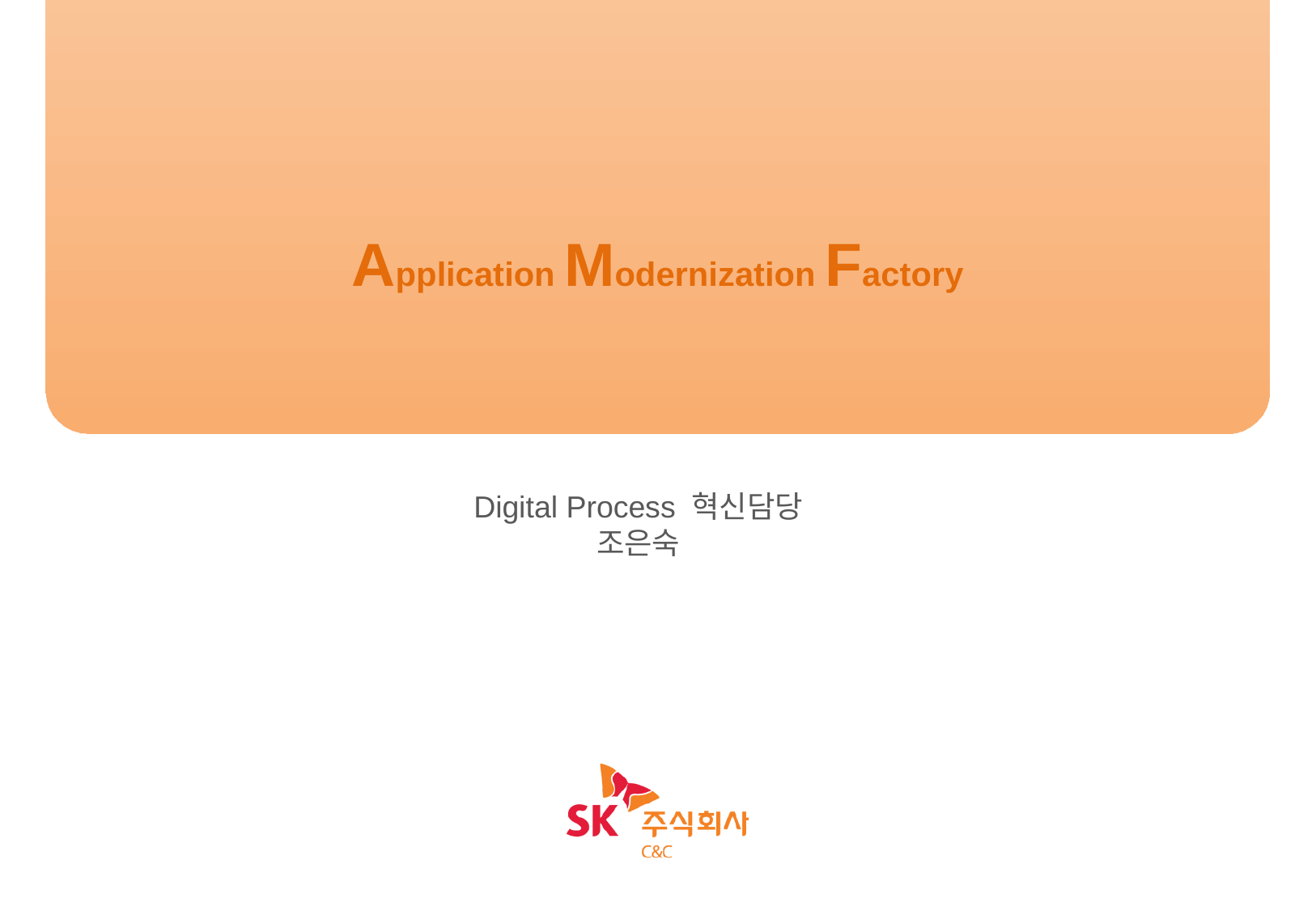

Application Modernization Factory
Agile 개요 및 적용 사례
Digital Process 혁신담당
조은숙